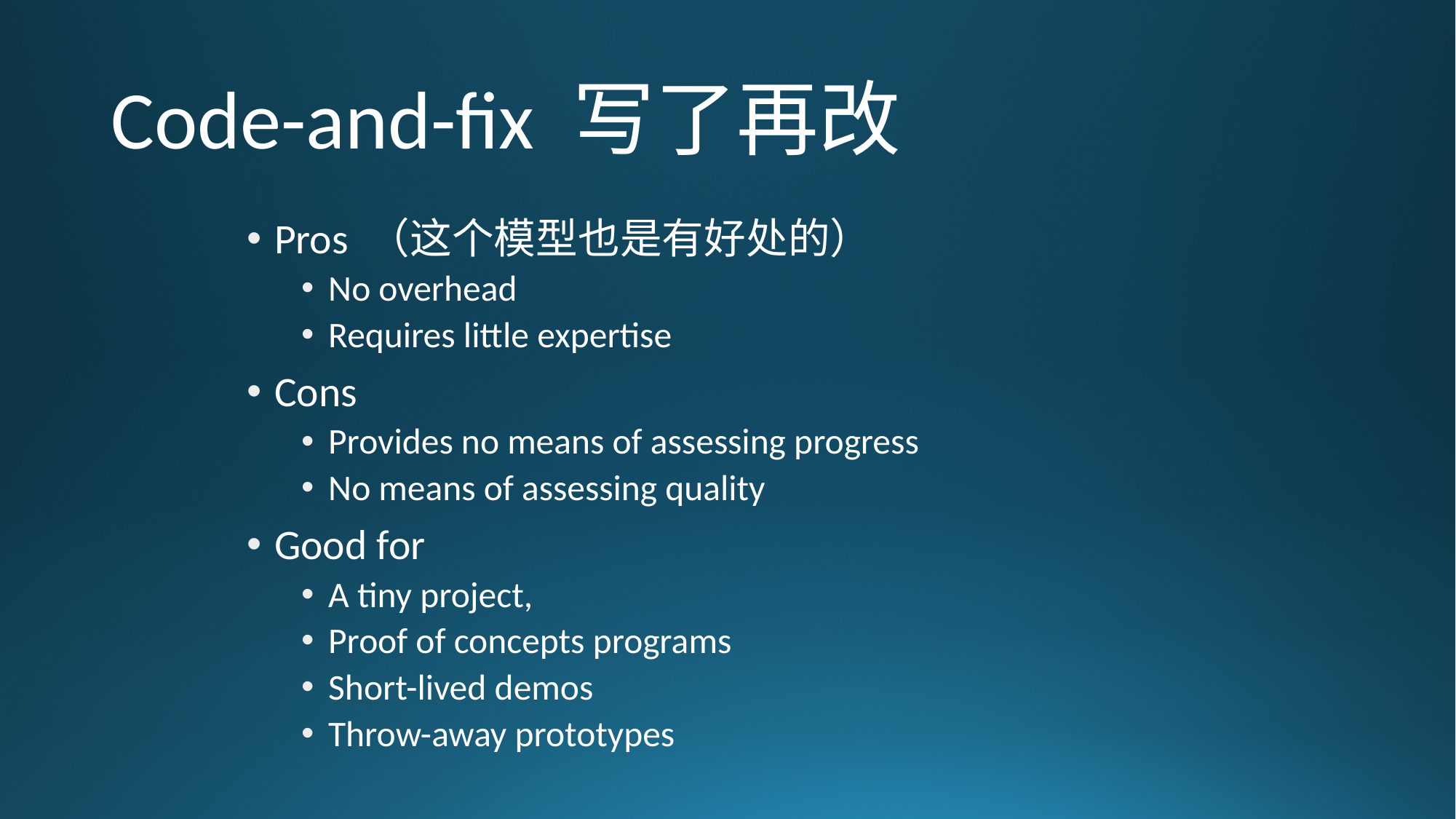

# Code-and-fix 写了再改
Pros （这个模型也是有好处的）
No overhead
Requires little expertise
Cons
Provides no means of assessing progress
No means of assessing quality
Good for
A tiny project,
Proof of concepts programs
Short-lived demos
Throw-away prototypes